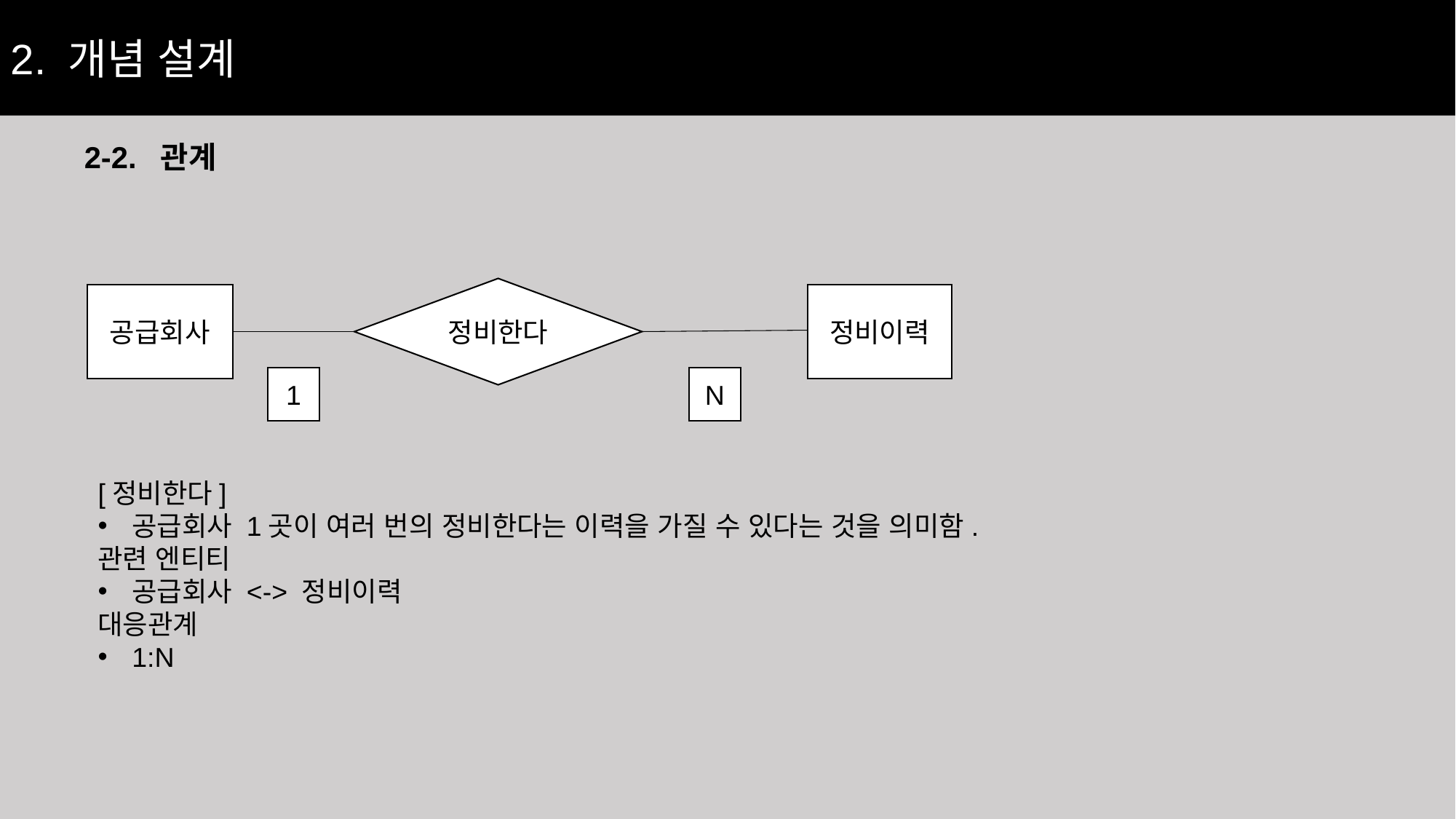

2. 개념 설계
2-2.  관계
정비한다
공급회사
정비이력
1
N
[정비한다]
공급회사 1곳이 여러 번의 정비한다는 이력을 가질 수 있다는 것을 의미함.
관련 엔티티
공급회사 <-> 정비이력
대응관계
1:N
26